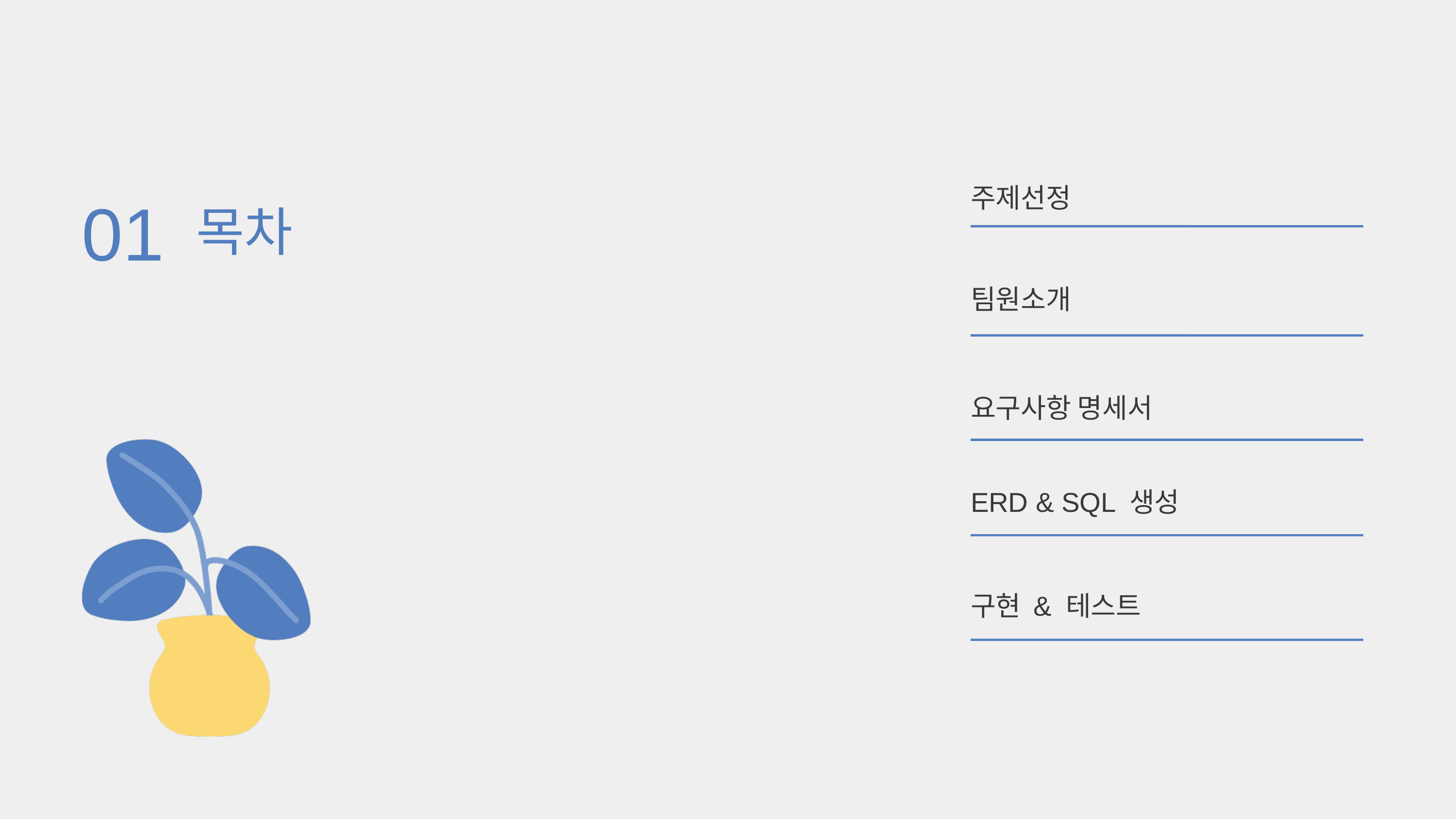

01
주제선정
목차

팀원소개

요구사항 명세서

ERD & SQL 생성

구현 & 테스트